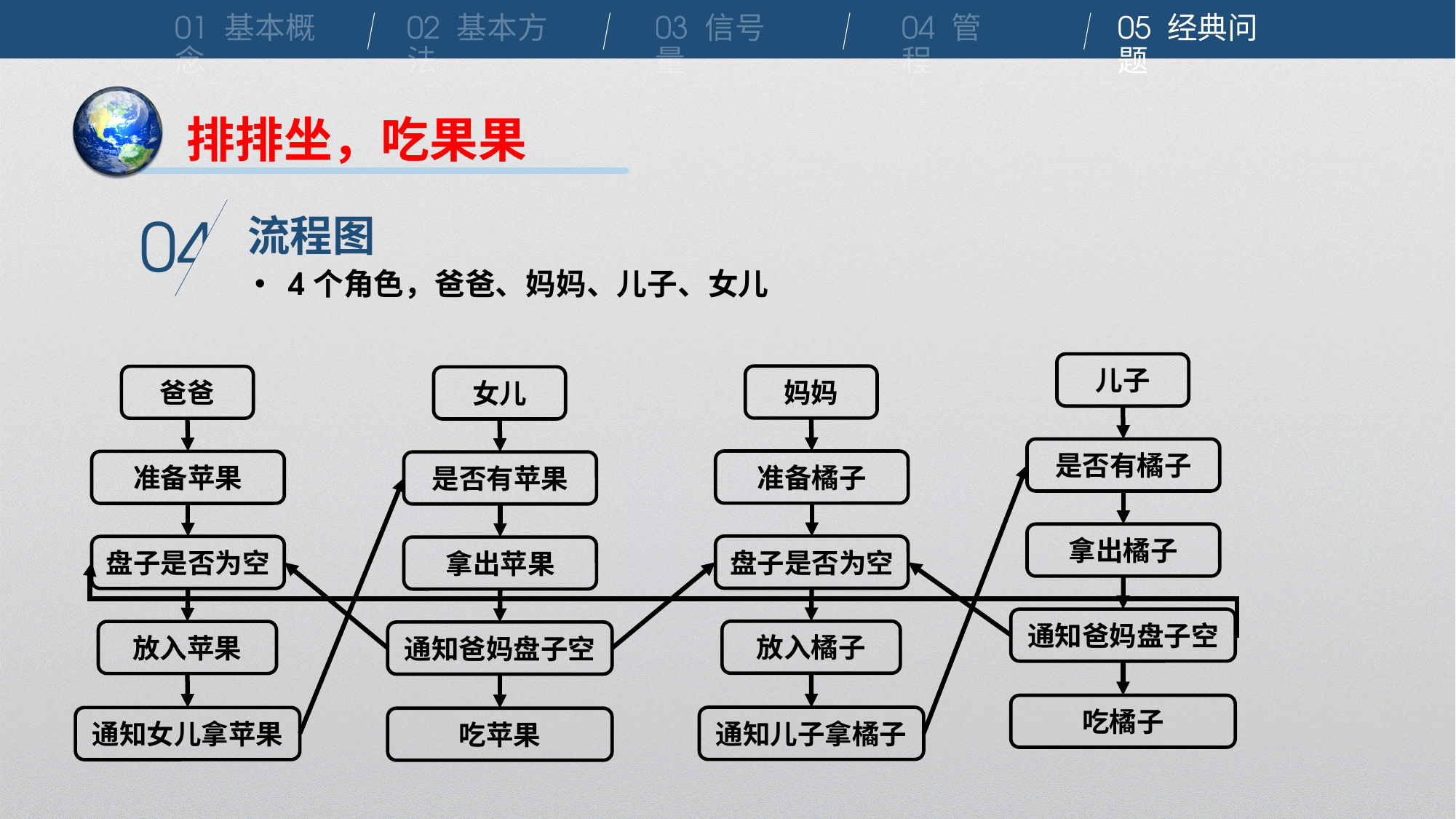

01 基本概念
02 基本方法
03 信号量
04 管程
05 经典问题
排排坐，吃果果
流程图

04
4个角色，爸爸、妈妈、儿子、女儿
儿子
妈妈
爸爸
女儿
是否有橘子
准备橘子
准备苹果
是否有苹果
拿出橘子
盘子是否为空
盘子是否为空
拿出苹果
通知爸妈盘子空
放入橘子
放入苹果
通知爸妈盘子空
吃橘子
通知儿子拿橘子
通知女儿拿苹果
吃苹果